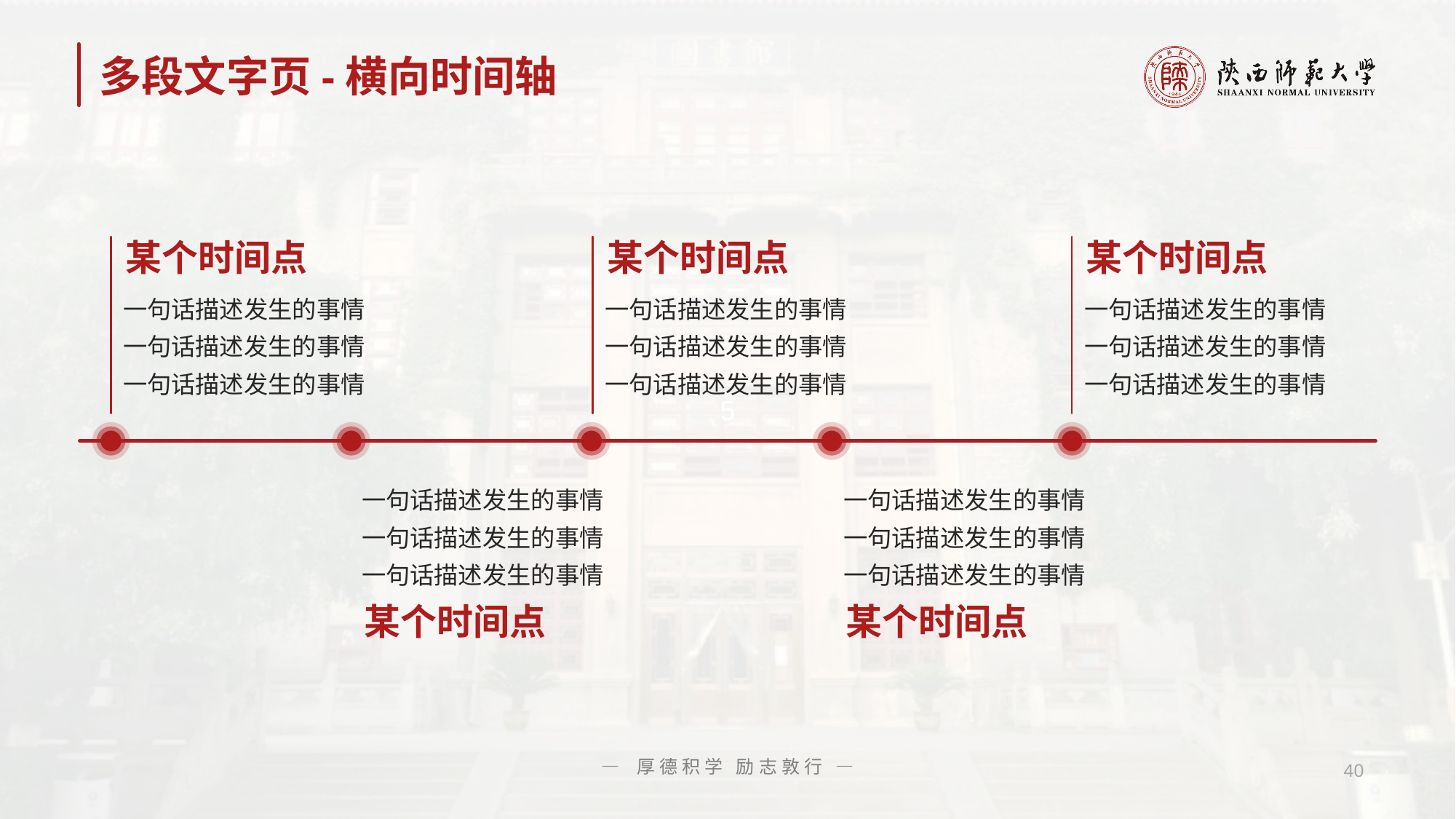

# 多段文字页-横向时间轴
某个时间点
某个时间点
某个时间点
一句话描述发生的事情
一句话描述发生的事情
一句话描述发生的事情
一句话描述发生的事情
一句话描述发生的事情
一句话描述发生的事情
一句话描述发生的事情
一句话描述发生的事情
一句话描述发生的事情

一句话描述发生的事情
一句话描述发生的事情
一句话描述发生的事情
一句话描述发生的事情
一句话描述发生的事情
一句话描述发生的事情
某个时间点
某个时间点
— 厚德积学 励志敦行 —
40